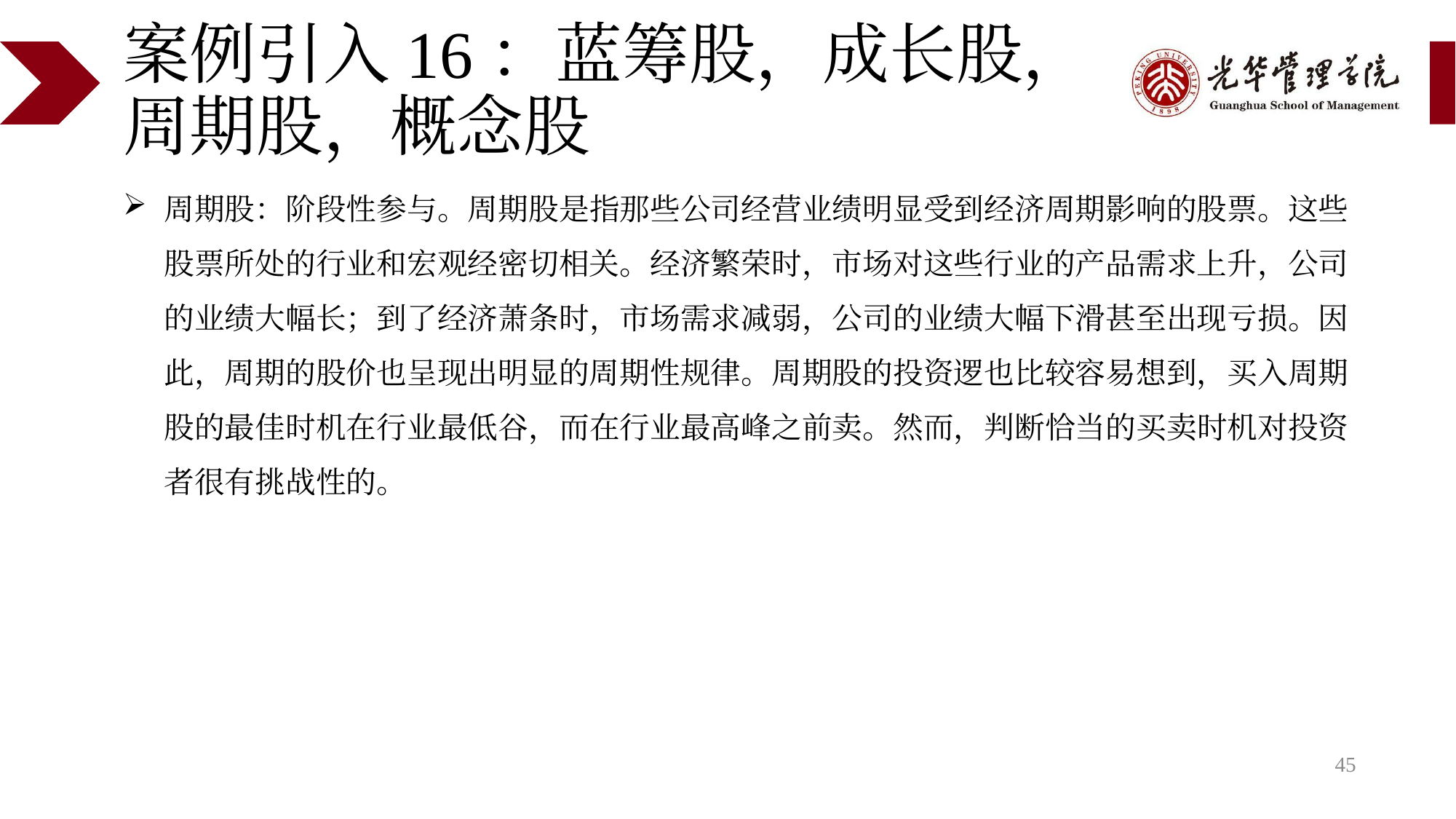

# 案例引入16：蓝筹股，成长股，周期股，概念股
周期股：阶段性参与。周期股是指那些公司经营业绩明显受到经济周期影响的股票。这些股票所处的行业和宏观经密切相关。经济繁荣时，市场对这些行业的产品需求上升，公司的业绩大幅长；到了经济萧条时，市场需求减弱，公司的业绩大幅下滑甚至出现亏损。因此，周期的股价也呈现出明显的周期性规律。周期股的投资逻也比较容易想到，买入周期股的最佳时机在行业最低谷，而在行业最高峰之前卖。然而，判断恰当的买卖时机对投资者很有挑战性的。
45